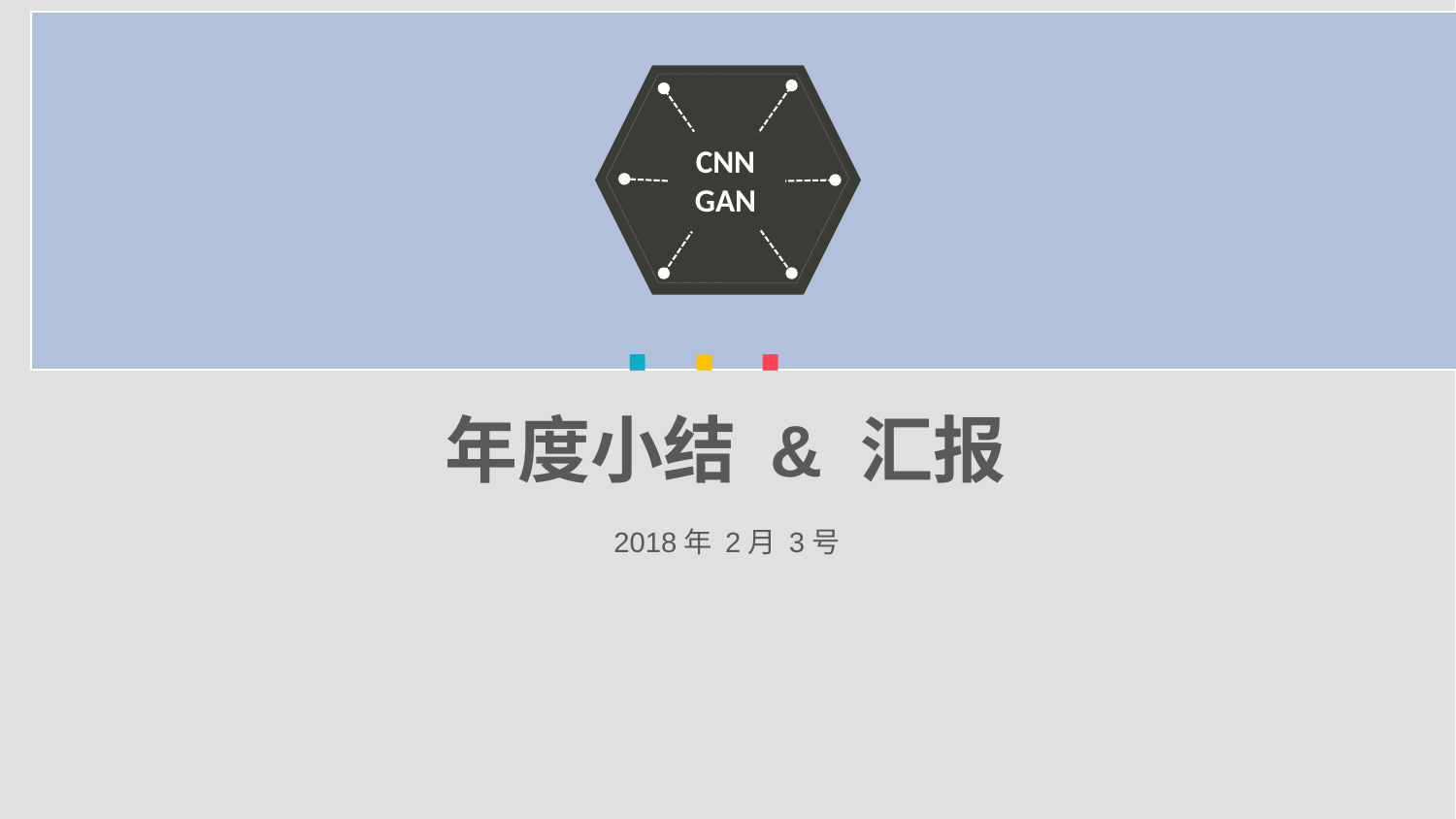

CNN
GAN

· · ·
年度小结 & 汇报
2018年 2月 3号